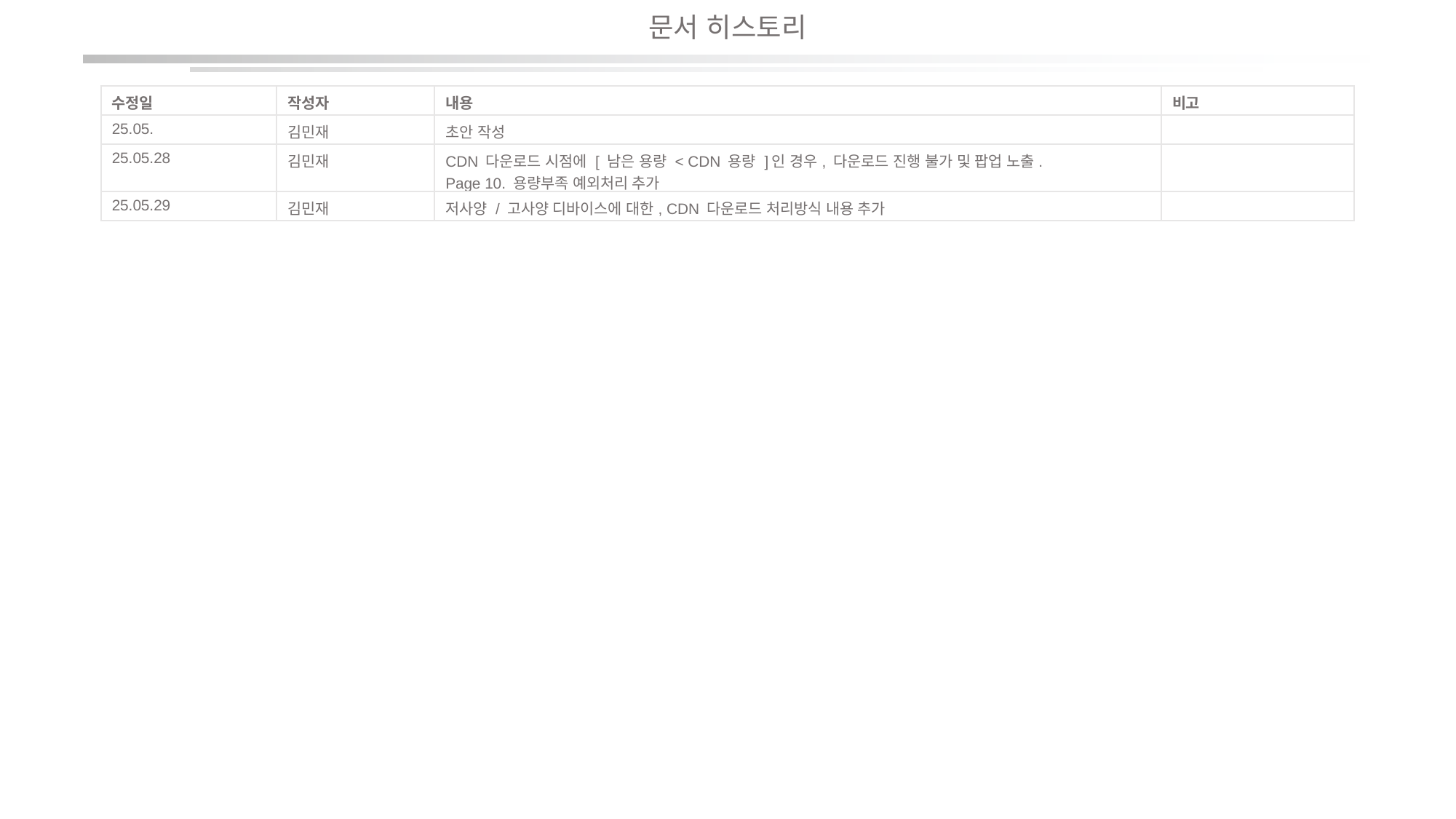

| 수정일 | 작성자 | 내용 | 비고 |
| --- | --- | --- | --- |
| 25.05. | 김민재 | 초안 작성 |  |
| 25.05.28 | 김민재 | CDN 다운로드 시점에 [ 남은 용량 < CDN 용량 ]인 경우, 다운로드 진행 불가 및 팝업 노출. Page 10. 용량부족 예외처리 추가 |  |
| 25.05.29 | 김민재 | 저사양 / 고사양 디바이스에 대한, CDN 다운로드 처리방식 내용 추가 |  |